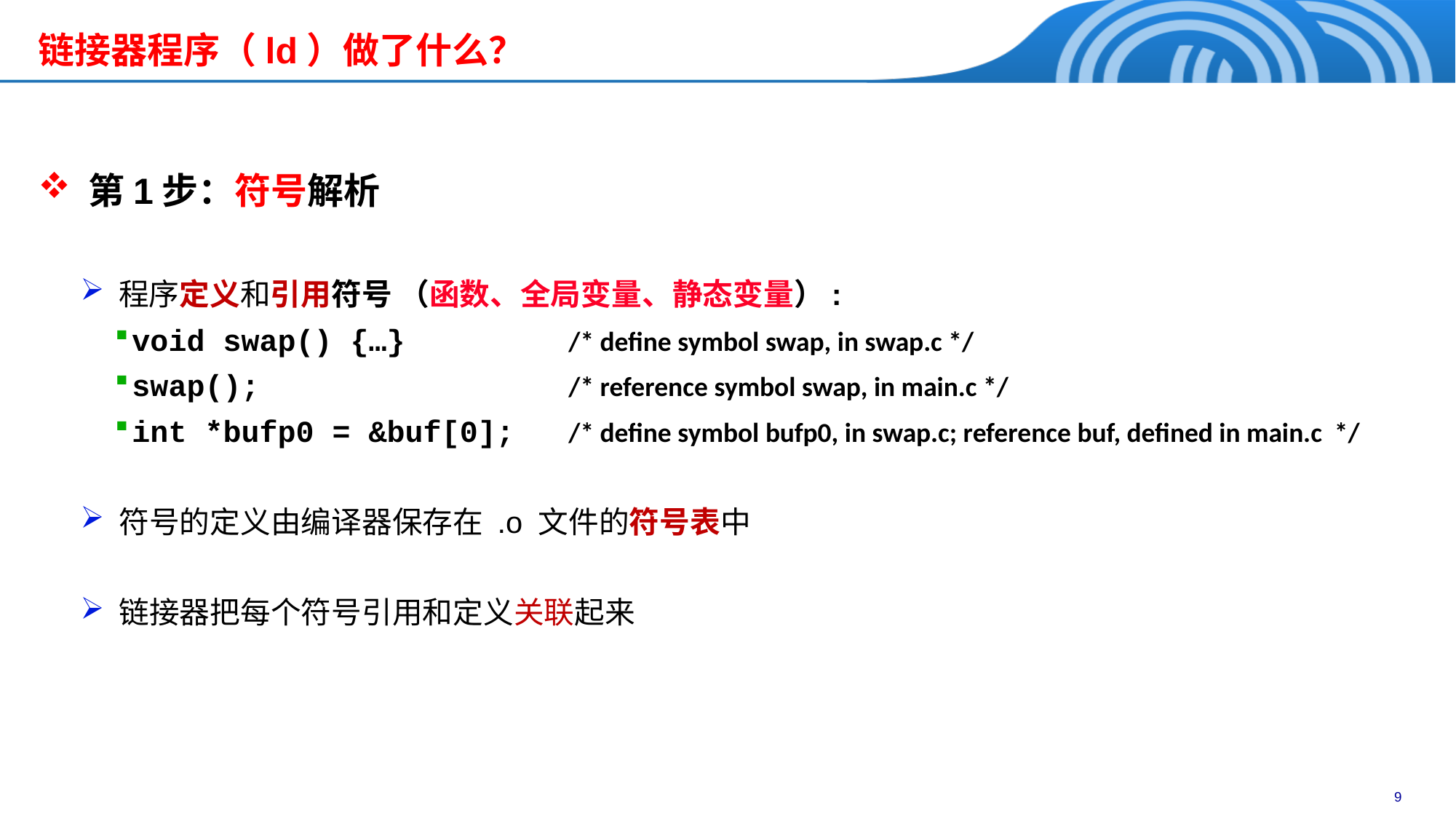

链接器程序（ld）做了什么？
 第1步：符号解析

 程序定义和引用符号 （函数、全局变量、静态变量）:
void swap() {…}         /* define symbol swap, in swap.c */
swap();                 /* reference symbol swap, in main.c */
int *bufp0 = &buf[0];   /* define symbol bufp0, in swap.c; reference buf, defined in main.c  */

 符号的定义由编译器保存在 .o 文件的符号表中

 链接器把每个符号引用和定义关联起来